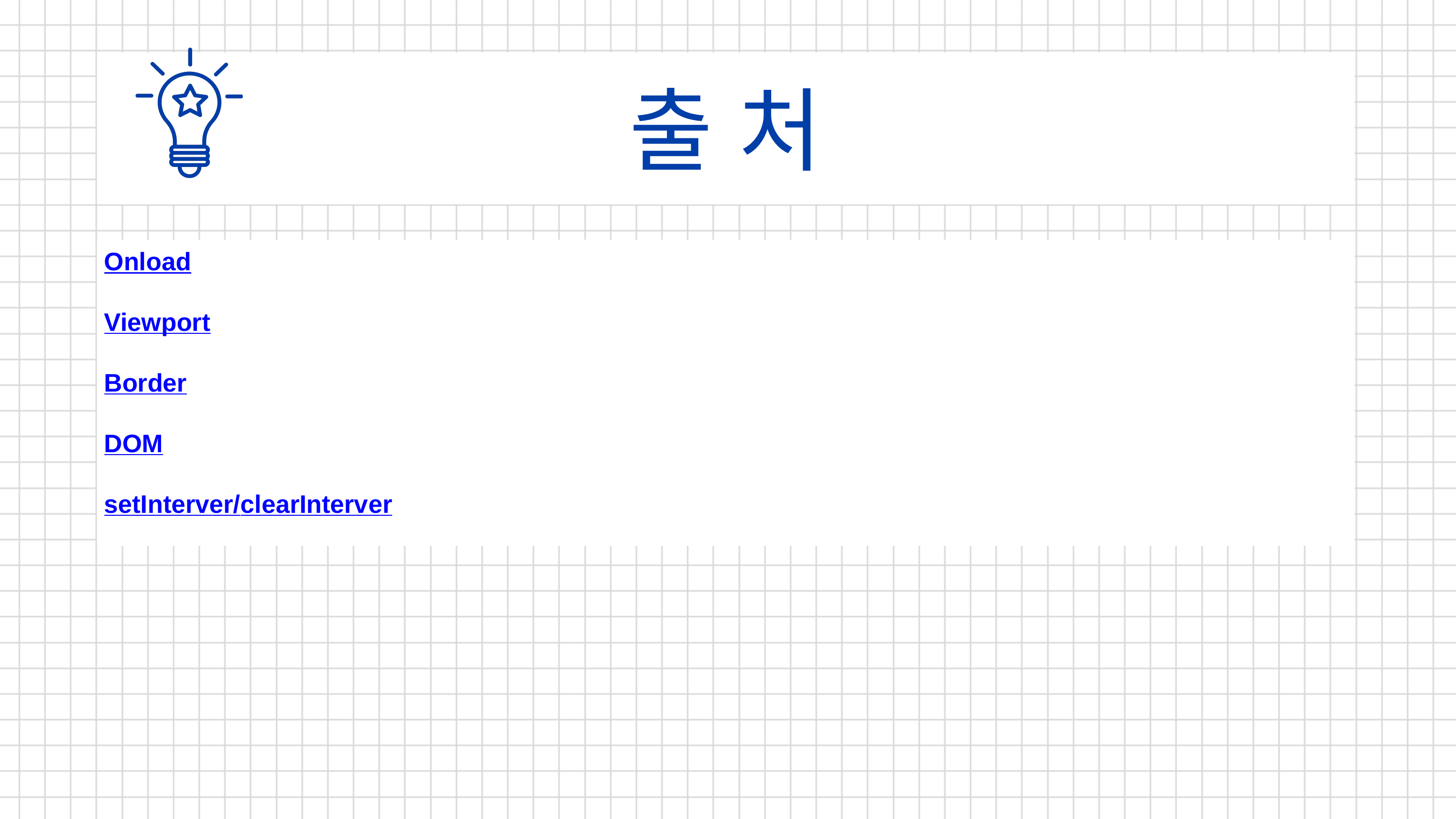

출 처
Onload

Viewport

Border

DOM

setInterver/clearInterver